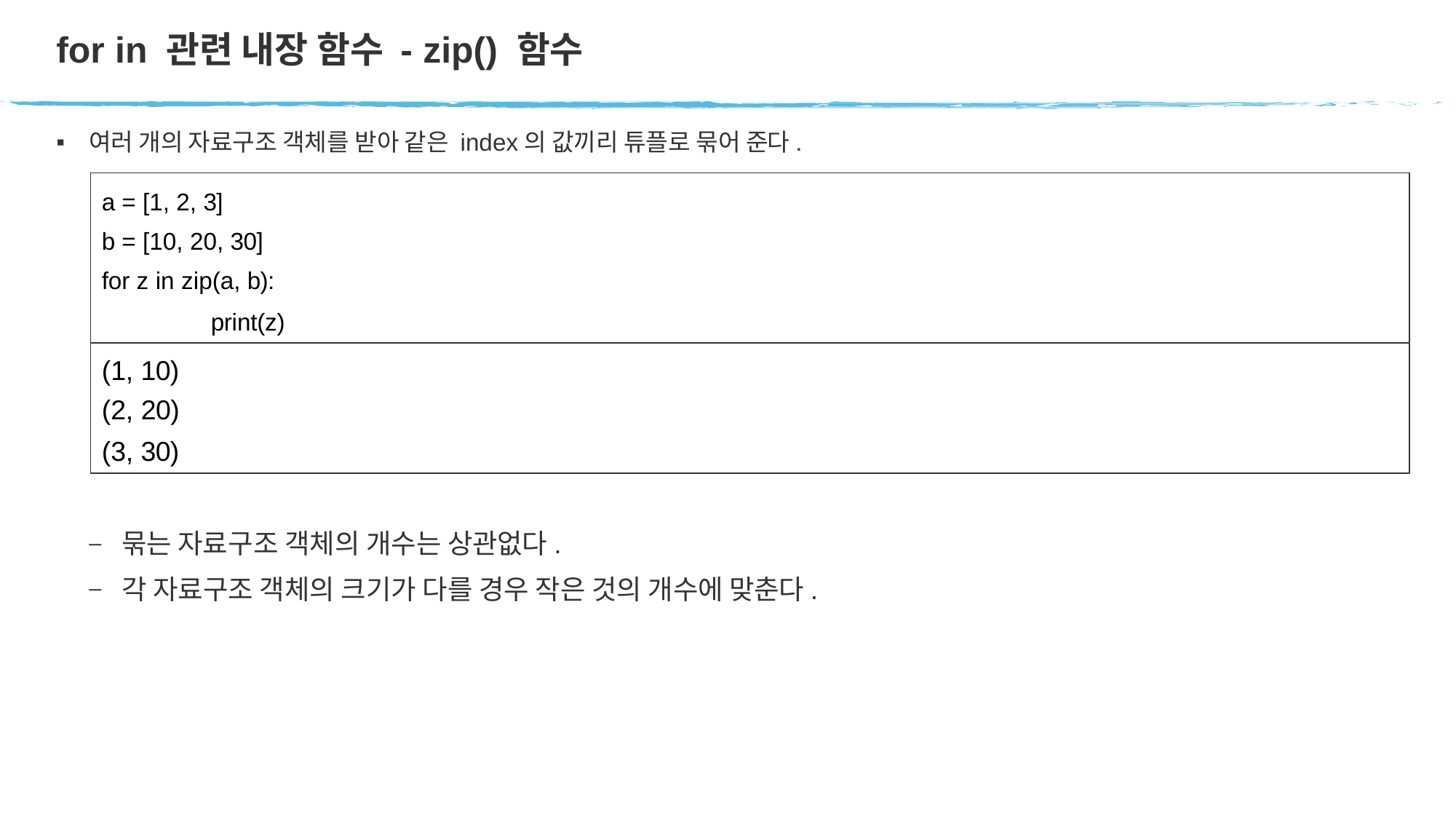

# for in 관련 내장 함수 - zip() 함수
여러 개의 자료구조 객체를 받아 같은 index의 값끼리 튜플로 묶어 준다.
a = [1, 2, 3]
b = [10, 20, 30]
for z in zip(a, b):
print(z)
(1, 10)
(2, 20)
(3, 30)

묶는 자료구조 객체의 개수는 상관없다.
각 자료구조 객체의 크기가 다를 경우 작은 것의 개수에 맞춘다.